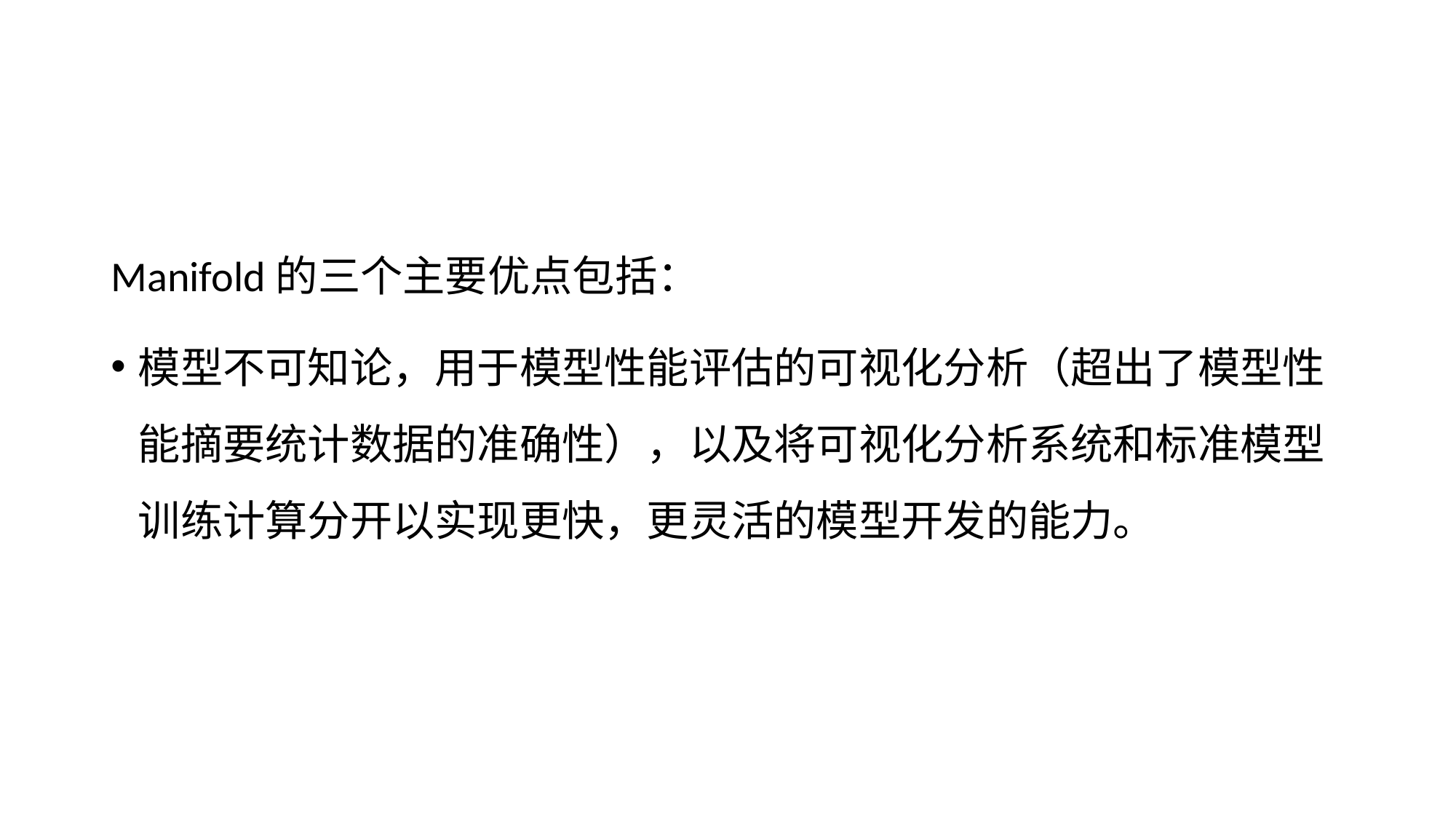

Manifold的三个主要优点包括：
模型不可知论，用于模型性能评估的可视化分析（超出了模型性能摘要统计数据的准确性），以及将可视化分析系统和标准模型训练计算分开以实现更快，更灵活的模型开发的能力。